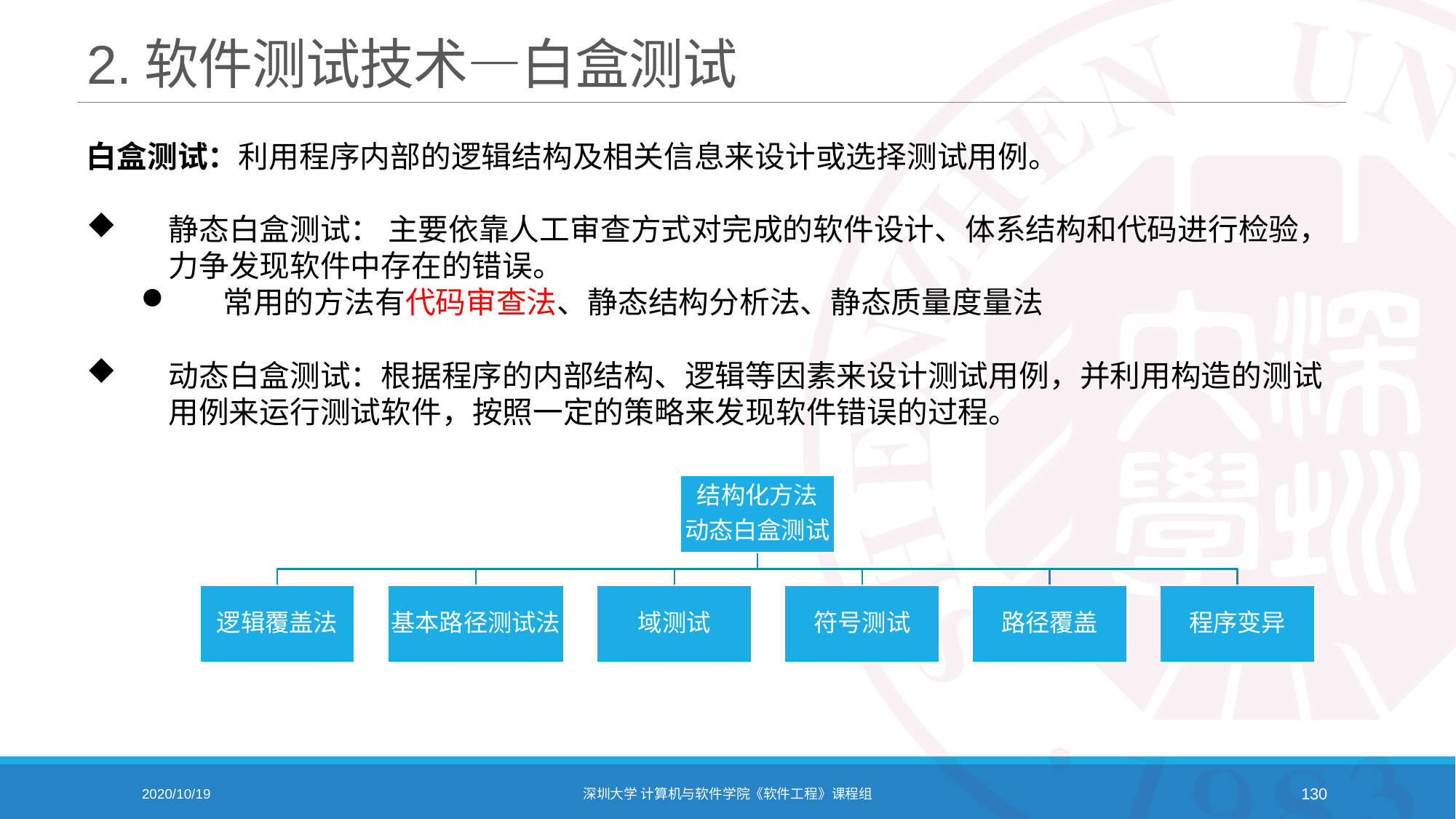

# 2.软件测试技术—白盒测试
白盒测试：利用程序内部的逻辑结构及相关信息来设计或选择测试用例。

静态白盒测试： 主要依靠人工审查方式对完成的软件设计、体系结构和代码进行检验，力争发现软件中存在的错误。
常用的方法有代码审查法、静态结构分析法、静态质量度量法

动态白盒测试：根据程序的内部结构、逻辑等因素来设计测试用例，并利用构造的测试用例来运行测试软件，按照一定的策略来发现软件错误的过程。
结构化方法
动态白盒测试
逻辑覆盖法
基本路径测试法
域测试
符号测试
路径覆盖
程序变异
2020/10/19
深圳大学 计算机与软件学院《软件工程》课程组
130